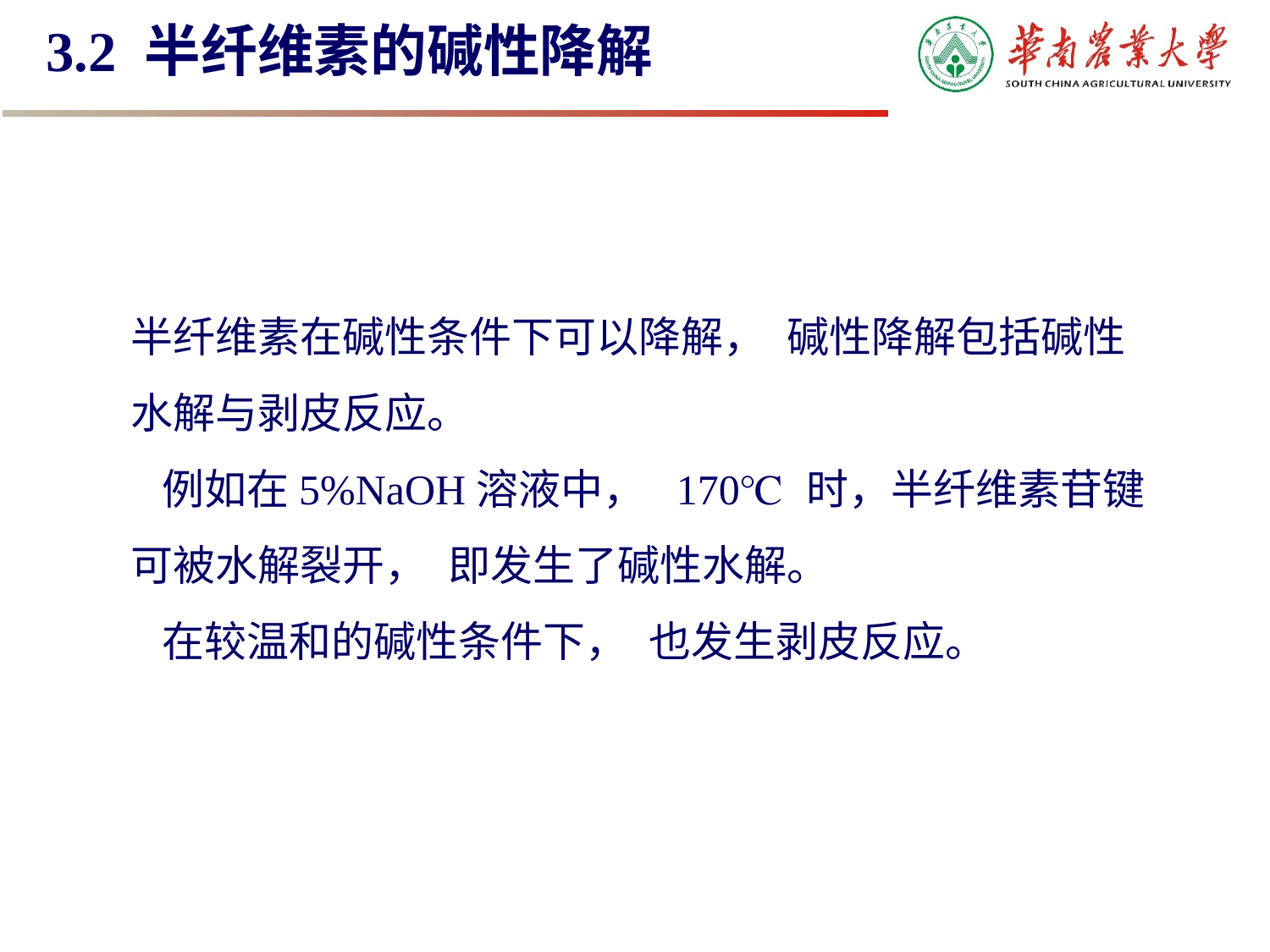

# 3.2 半纤维素的碱性降解
半纤维素在碱性条件下可以降解， 碱性降解包括碱性水解与剥皮反应。
 例如在5%NaOH溶液中， 170℃ 时，半纤维素苷键可被水解裂开， 即发生了碱性水解。
 在较温和的碱性条件下， 也发生剥皮反应。